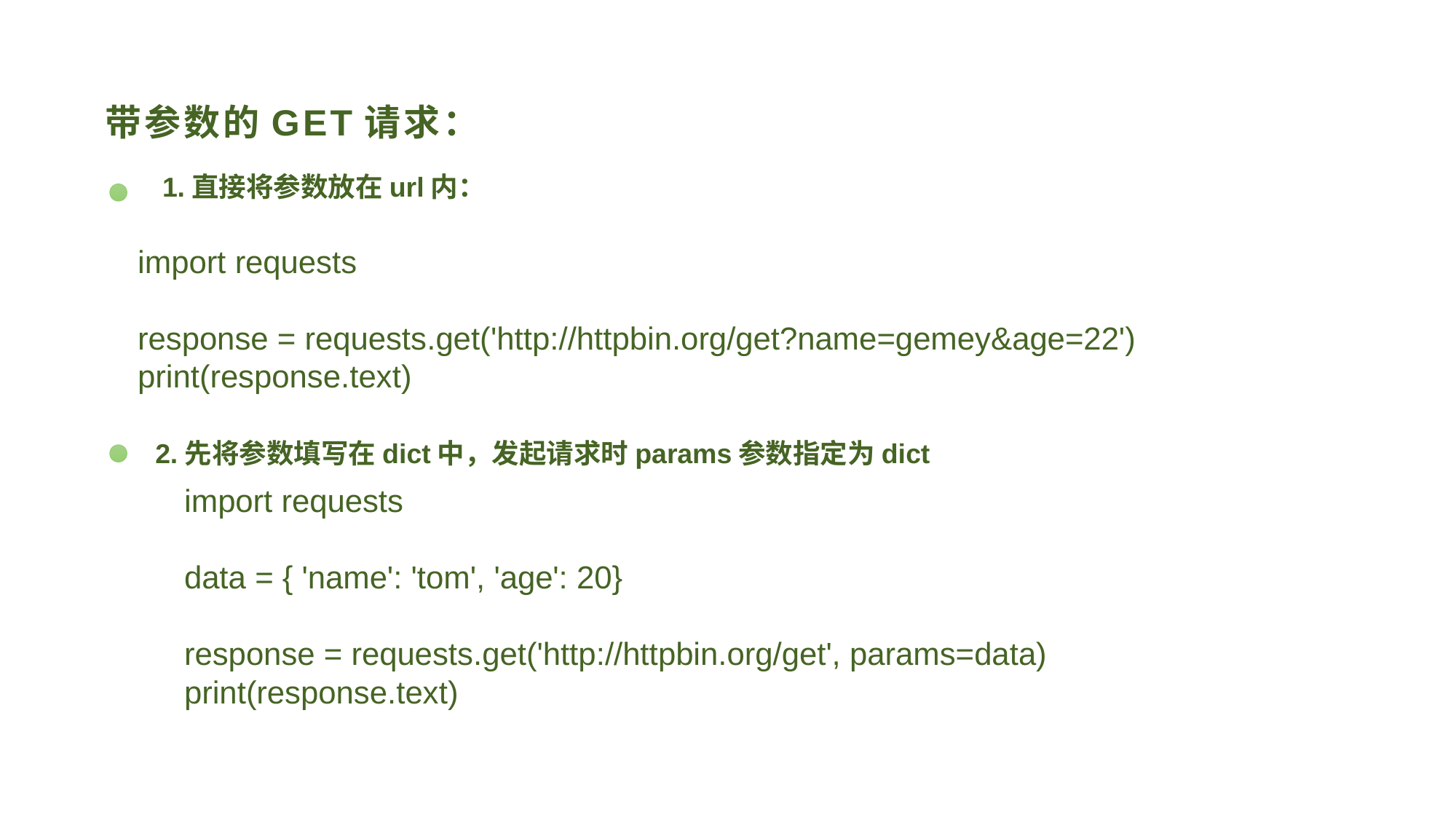

# 带参数的GET请求：
1.直接将参数放在url内：

import requests

response = requests.get('http://httpbin.org/get?name=gemey&age=22')
print(response.text)
2.先将参数填写在dict中，发起请求时params参数指定为dict

import requests

data = { 'name': 'tom', 'age': 20}

response = requests.get('http://httpbin.org/get', params=data)
print(response.text)